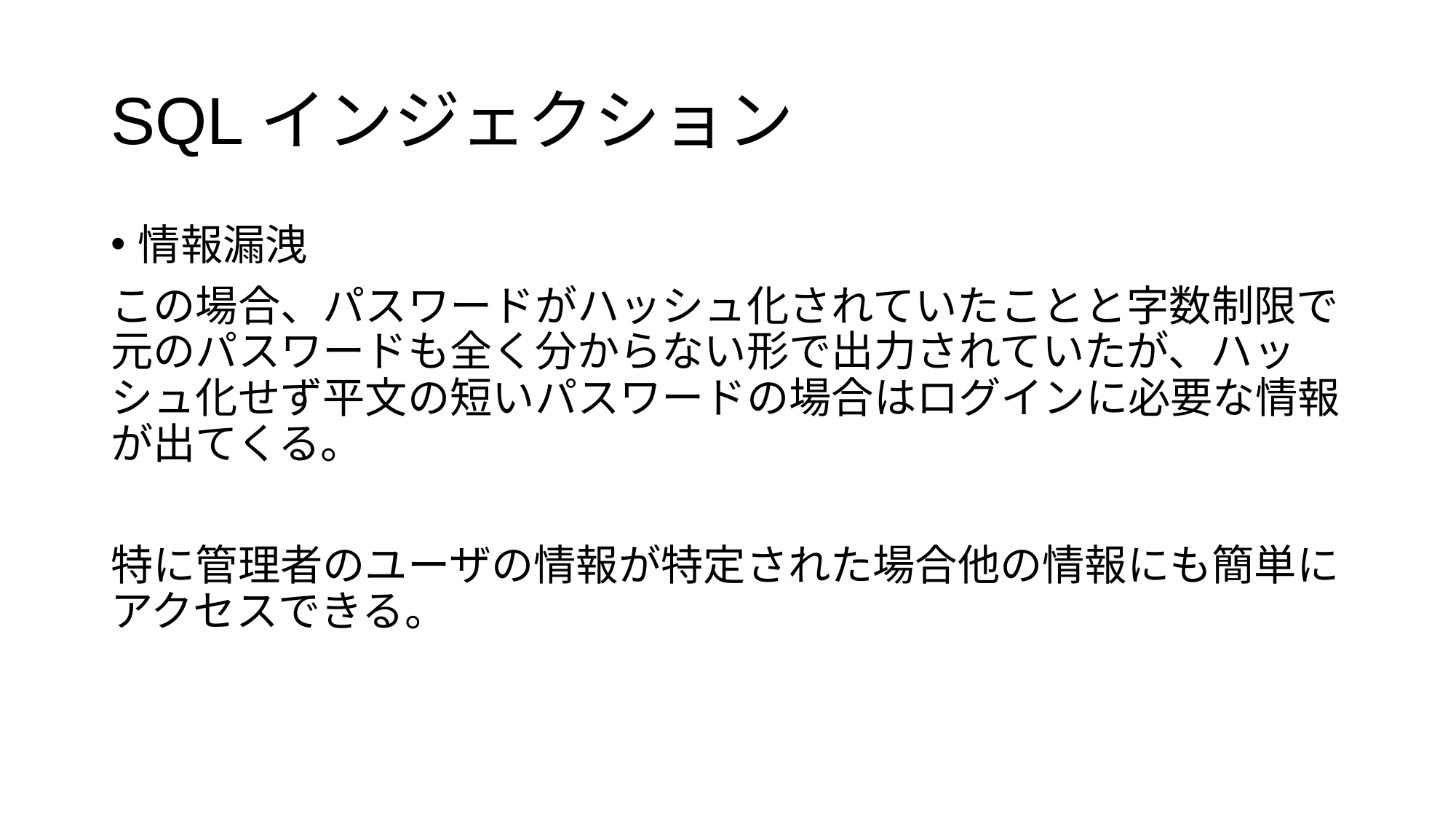

# SQLインジェクション
情報漏洩
この場合、パスワードがハッシュ化されていたことと字数制限で元のパスワードも全く分からない形で出力されていたが、ハッシュ化せず平文の短いパスワードの場合はログインに必要な情報が出てくる。

特に管理者のユーザの情報が特定された場合他の情報にも簡単にアクセスできる。